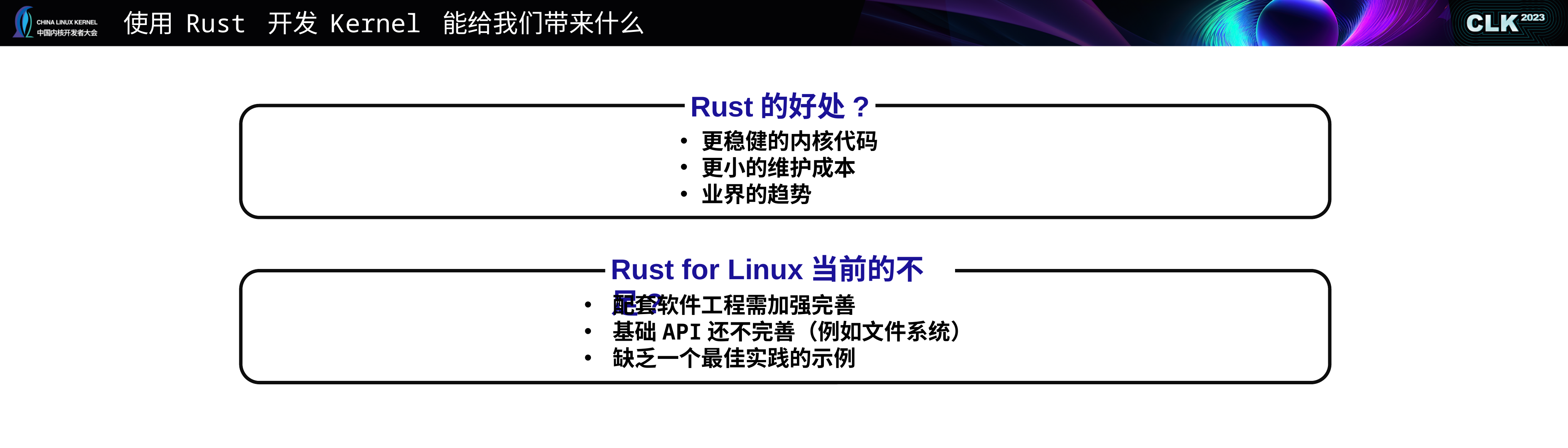

# 使用 Rust 开发 Kernel 能给我们带来什么
Rust的好处?

更稳健的内核代码
更小的维护成本
业界的趋势
Rust for Linux当前的不足?

配套软件工程需加强完善
基础API还不完善（例如文件系统）
缺乏一个最佳实践的示例